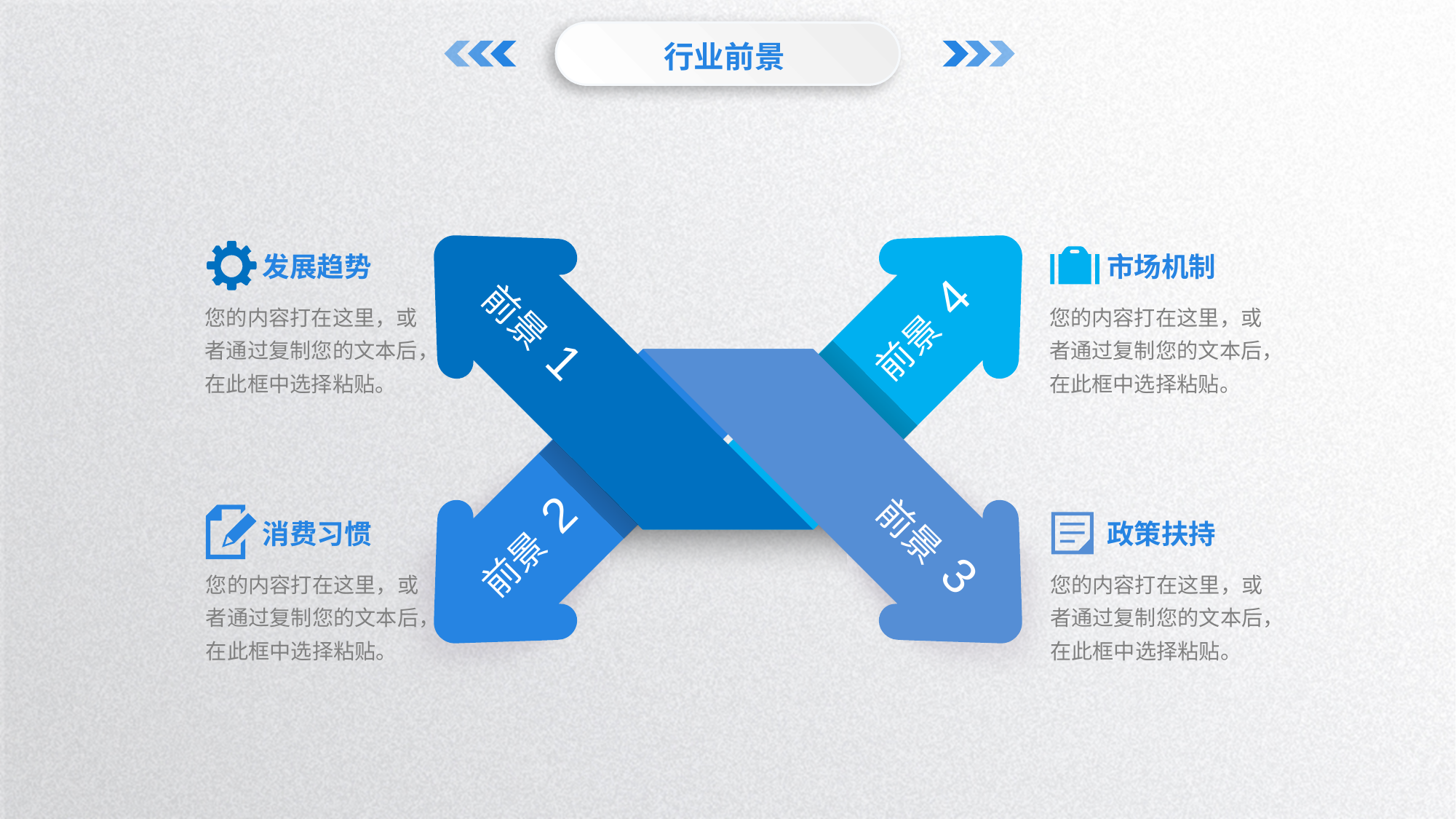

行业前景

发展趋势
市场机制

您的内容打在这里，或者通过复制您的文本后，在此框中选择粘贴。
您的内容打在这里，或者通过复制您的文本后，在此框中选择粘贴。
前景 4
前景 1

前景 3
前景 2
消费习惯
政策扶持

您的内容打在这里，或者通过复制您的文本后，在此框中选择粘贴。
您的内容打在这里，或者通过复制您的文本后，在此框中选择粘贴。